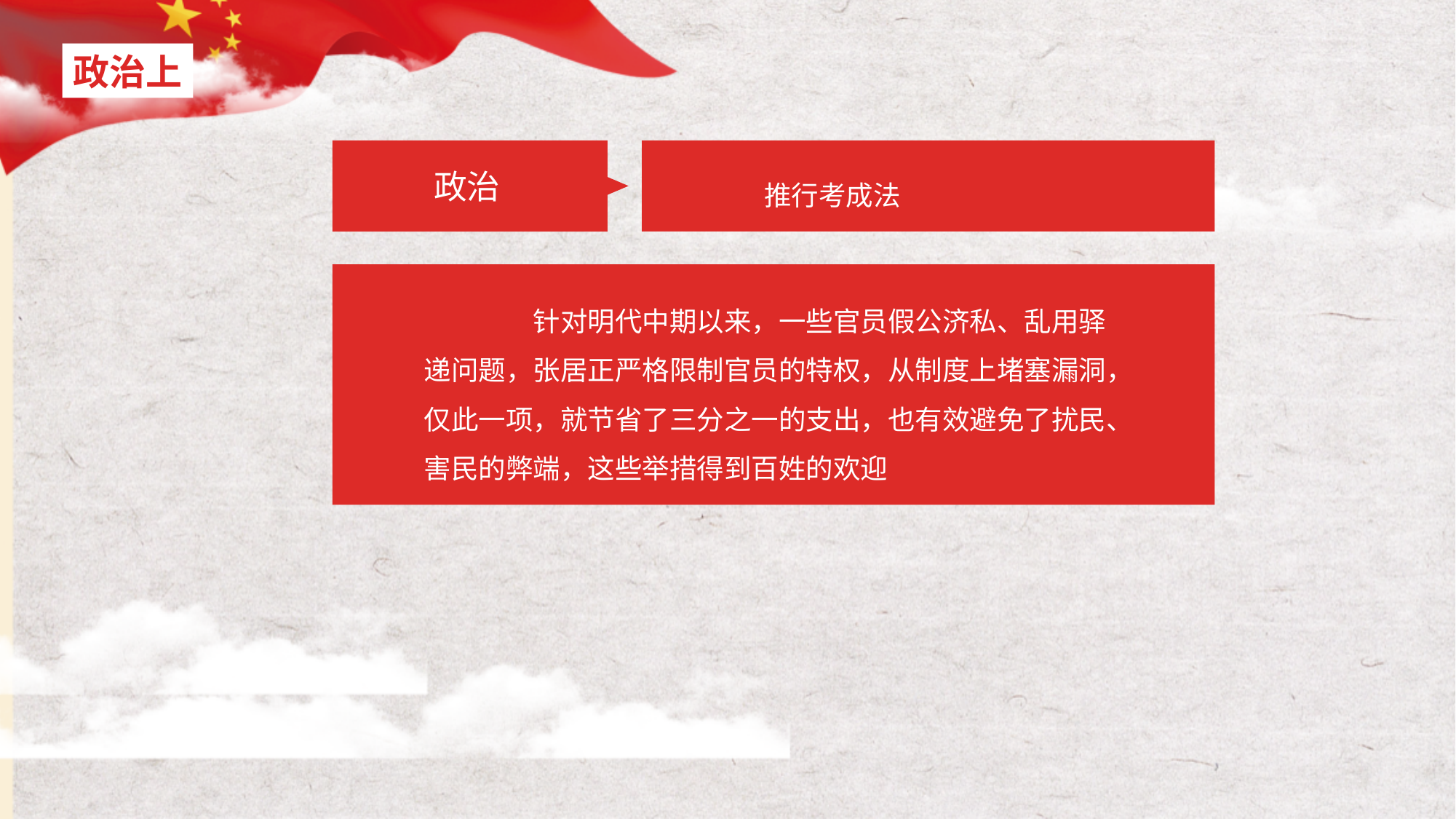

政治上

政治
推行考成法

	针对明代中期以来，一些官员假公济私、乱用驿递问题，张居正严格限制官员的特权，从制度上堵塞漏洞，仅此一项，就节省了三分之一的支出，也有效避免了扰民、害民的弊端，这些举措得到百姓的欢迎